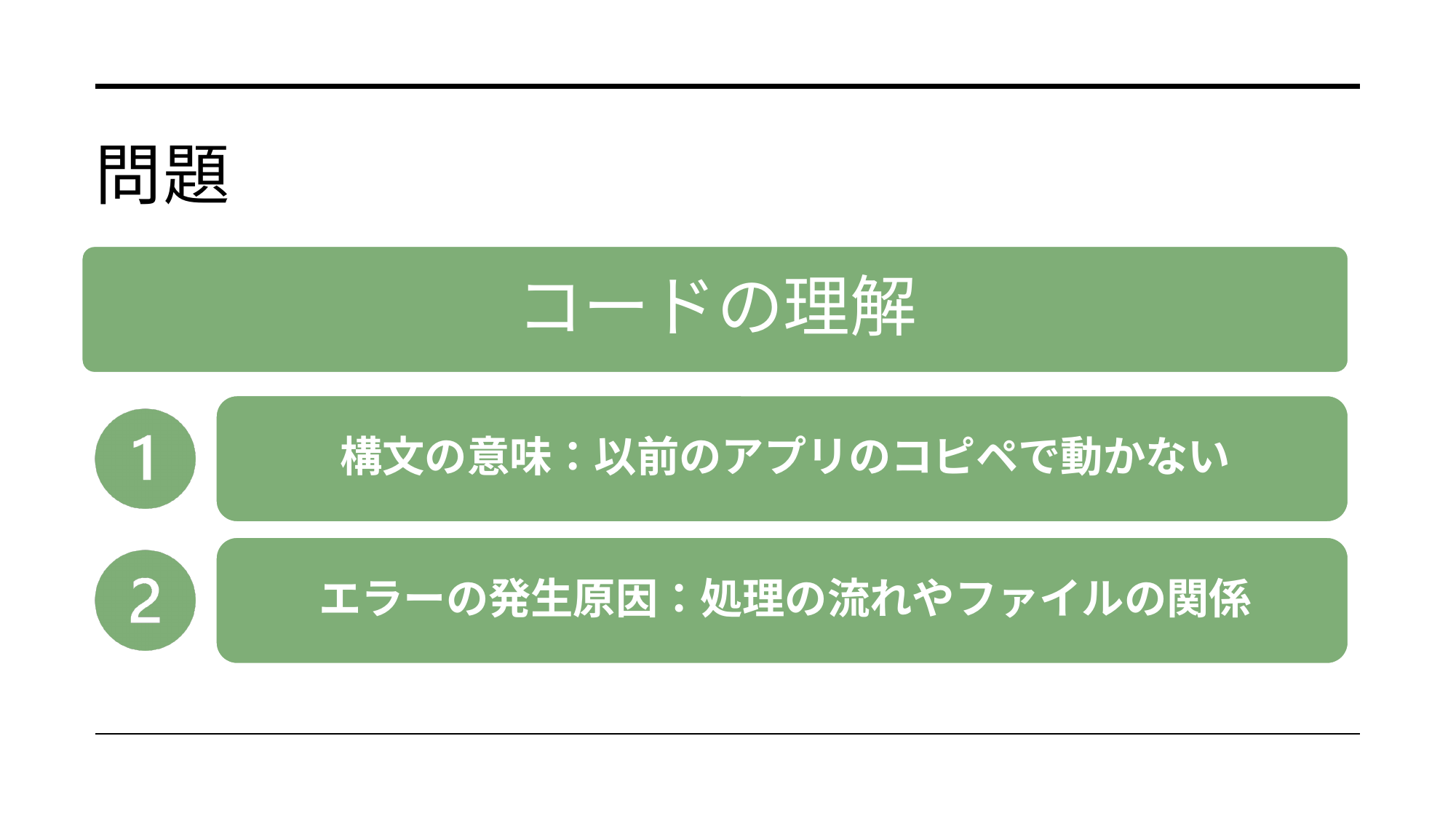

# 問題
コードの理解
構文の意味：以前のアプリのコピペで動かない
エラーの発生原因：処理の流れやファイルの関係